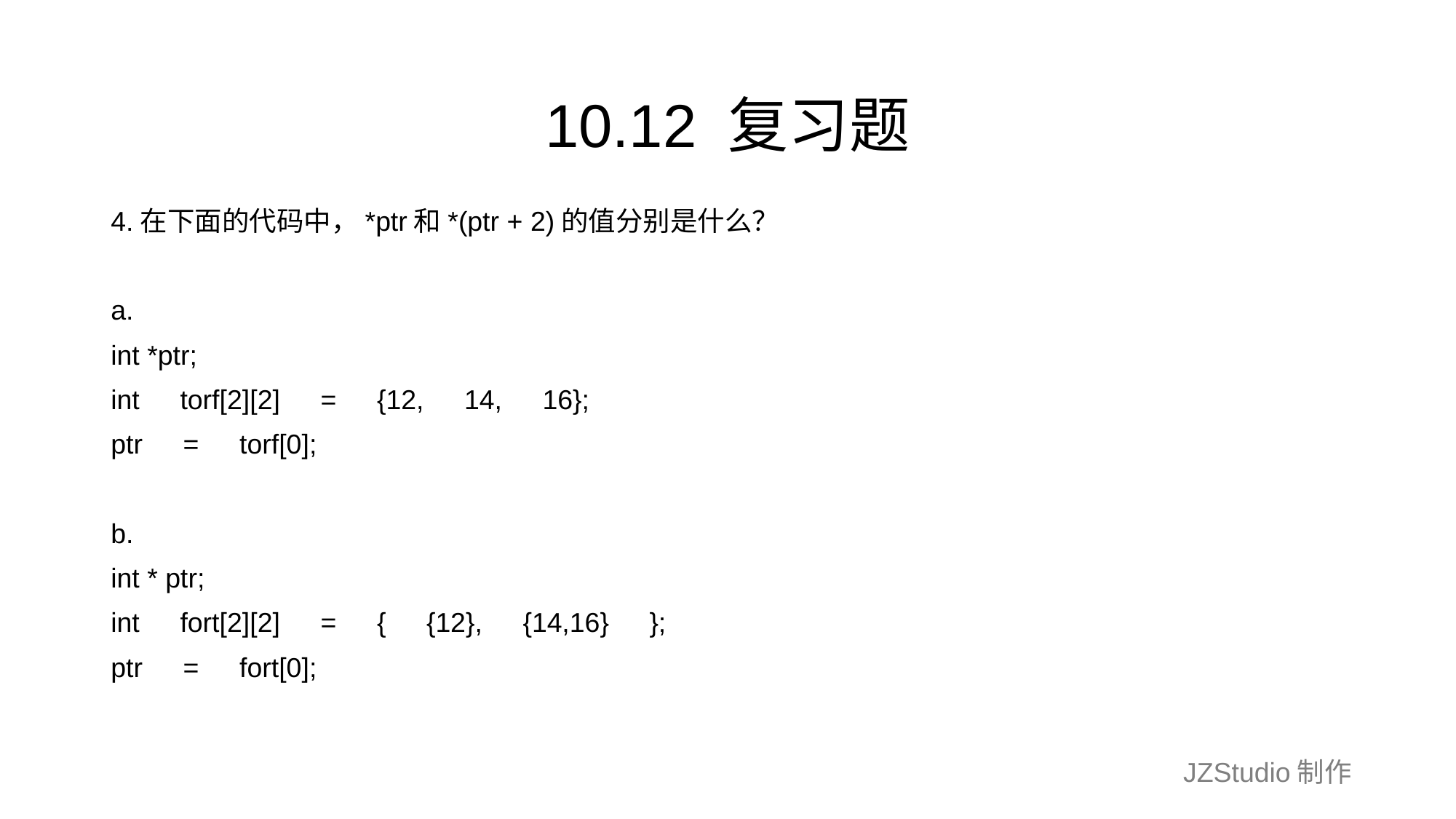

# 10.12 复习题
4.在下面的代码中，*ptr和*(ptr + 2)的值分别是什么？

a.
int *ptr;
int　torf[2][2]　=　{12,　14,　16};
ptr　=　torf[0];

b.
int * ptr;
int　fort[2][2]　=　{　{12},　{14,16}　};
ptr　=　fort[0];